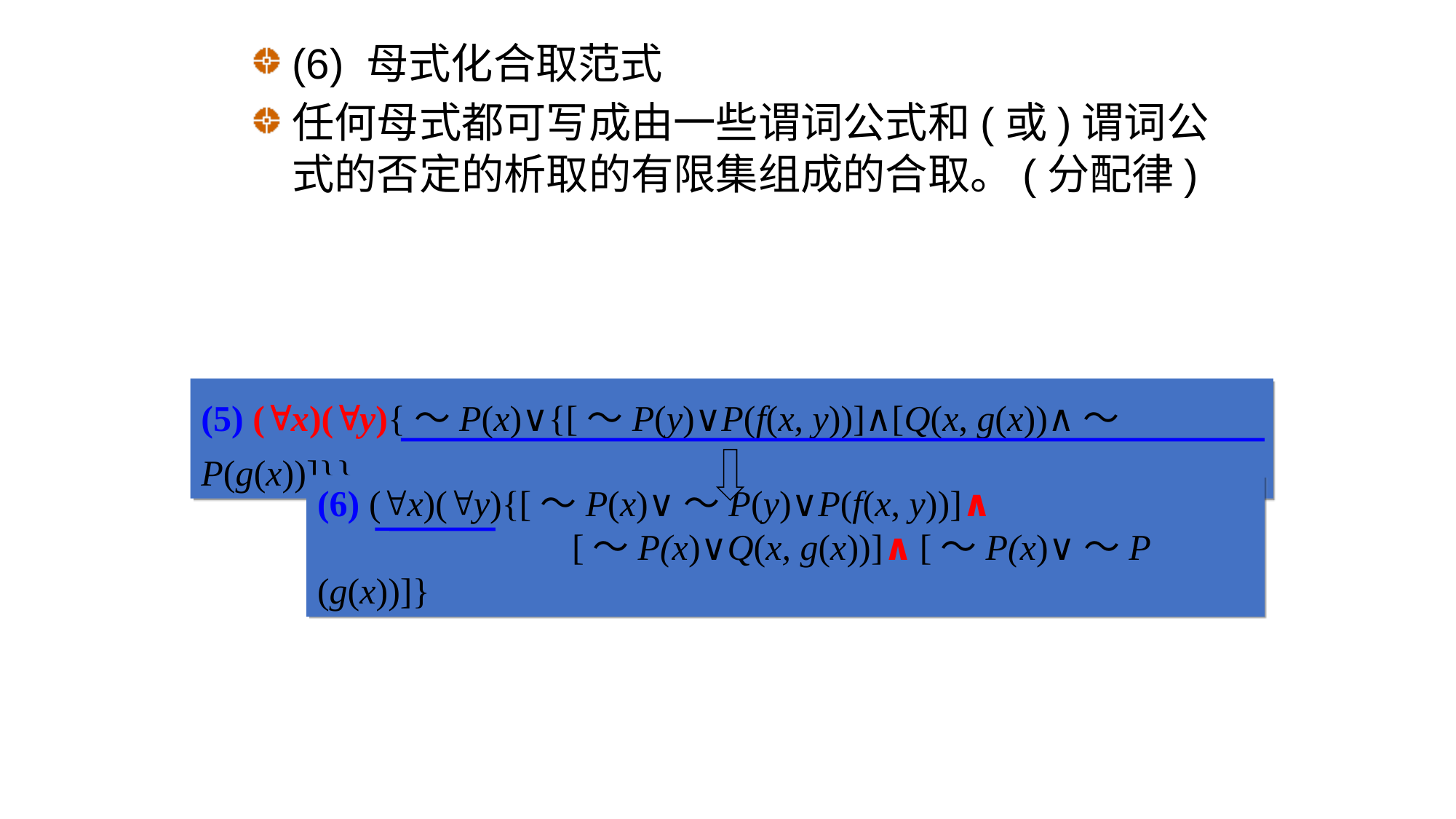

(6) 母式化合取范式
任何母式都可写成由一些谓词公式和(或)谓词公式的否定的析取的有限集组成的合取。(分配律)

(5) (∀x)(∀y){～P(x)∨{[～P(y)∨P(f(x, y))]∧[Q(x, g(x))∧～P(g(x))]}}

(6) (∀x)(∀y){[～P(x)∨～P(y)∨P(f(x, y))]∧
                            [～P(x)∨Q(x, g(x))]∧[～P(x)∨～P (g(x))]}